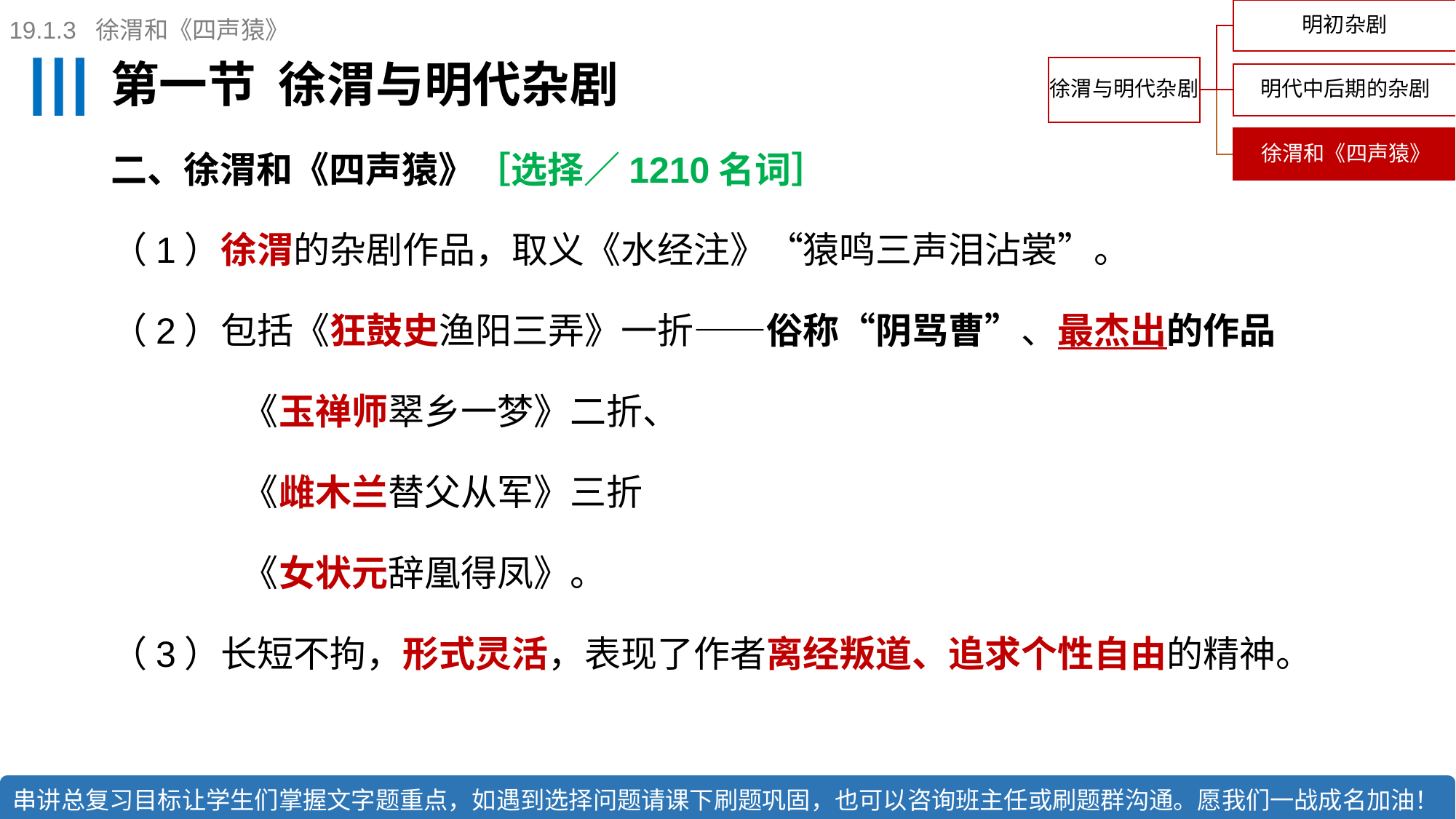

徐渭与明代杂剧
明初杂剧
明代中后期的杂剧
徐渭和《四声猿》
19.1.3  徐渭和《四声猿》
# 第一节  徐渭与明代杂剧
二、徐渭和《四声猿》［选择／1210名词］
（1）徐渭的杂剧作品，取义《水经注》“猿鸣三声泪沾裳”。
（2）包括《狂鼓史渔阳三弄》一折——俗称“阴骂曹”、最杰出的作品
               《玉禅师翠乡一梦》二折、
               《雌木兰替父从军》三折
               《女状元辞凰得凤》。
（3）长短不拘，形式灵活，表现了作者离经叛道、追求个性自由的精神。